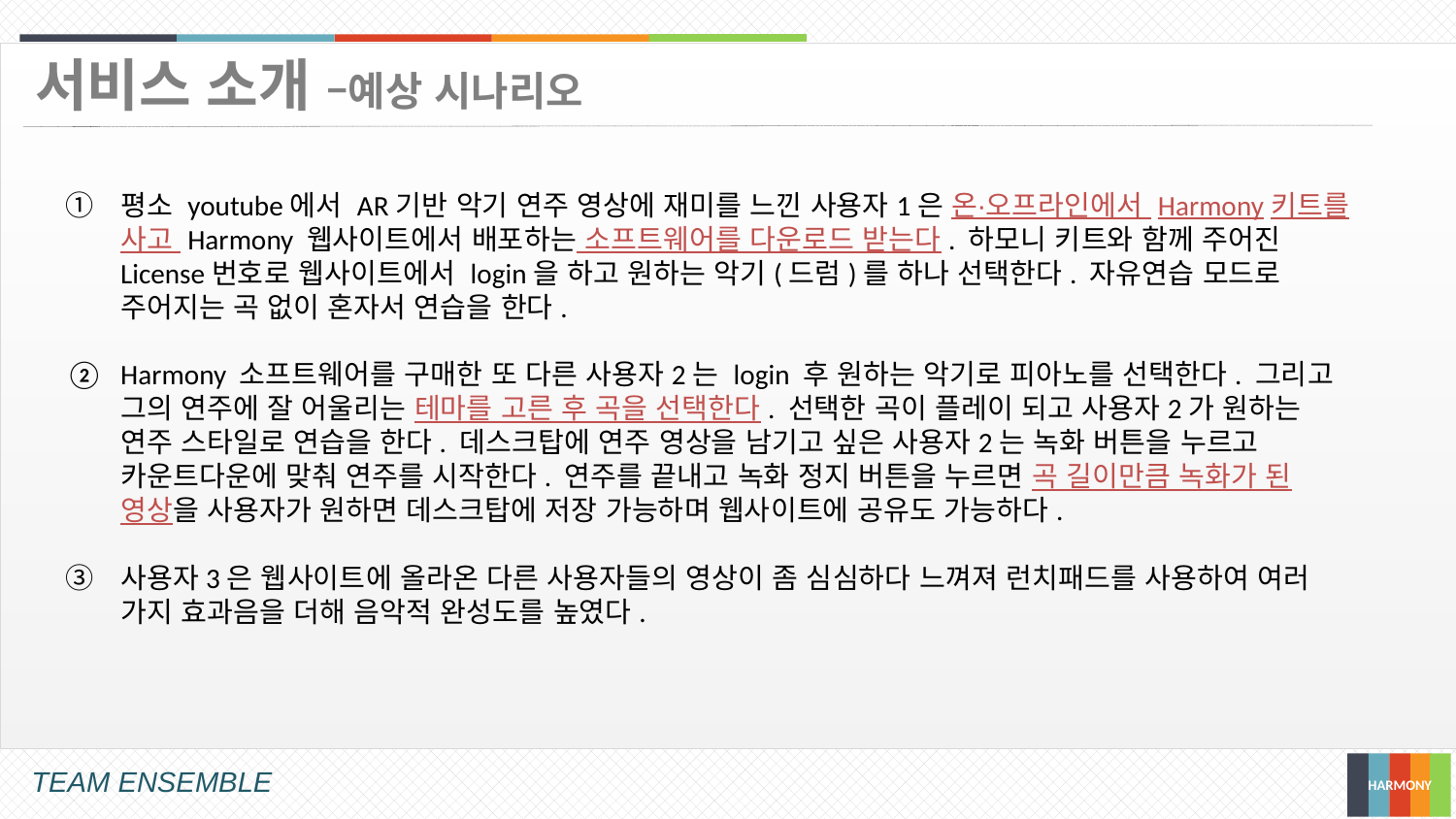

서비스 소개 –예상 시나리오

평소 youtube에서 AR기반 악기 연주 영상에 재미를 느낀 사용자1은 온∙오프라인에서 Harmony키트를 사고 Harmony 웹사이트에서 배포하는 소프트웨어를 다운로드 받는다. 하모니 키트와 함께 주어진 License번호로 웹사이트에서 login을 하고 원하는 악기(드럼)를 하나 선택한다. 자유연습 모드로 주어지는 곡 없이 혼자서 연습을 한다.

Harmony 소프트웨어를 구매한 또 다른 사용자2는 login 후 원하는 악기로 피아노를 선택한다. 그리고 그의 연주에 잘 어울리는 테마를 고른 후 곡을 선택한다. 선택한 곡이 플레이 되고 사용자2가 원하는 연주 스타일로 연습을 한다. 데스크탑에 연주 영상을 남기고 싶은 사용자2는 녹화 버튼을 누르고 카운트다운에 맞춰 연주를 시작한다. 연주를 끝내고 녹화 정지 버튼을 누르면 곡 길이만큼 녹화가 된 영상을 사용자가 원하면 데스크탑에 저장 가능하며 웹사이트에 공유도 가능하다.

사용자3은 웹사이트에 올라온 다른 사용자들의 영상이 좀 심심하다 느껴져 런치패드를 사용하여 여러 가지 효과음을 더해 음악적 완성도를 높였다.